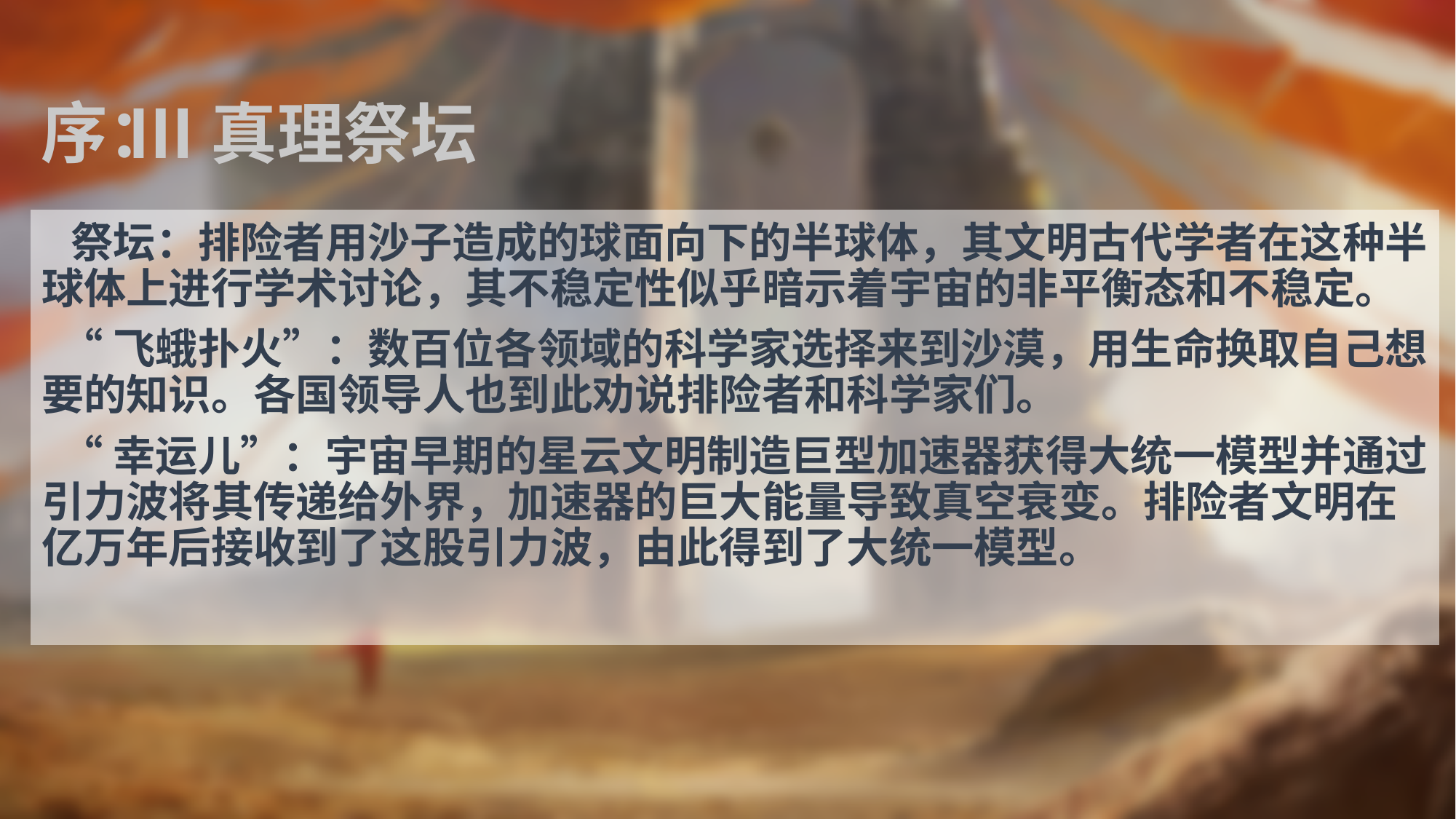

# Ⅲ真理祭坛
序：

  祭坛：排险者用沙子造成的球面向下的半球体，其文明古代学者在这种半球体上进行学术讨论，其不稳定性似乎暗示着宇宙的非平衡态和不稳定。
  “飞蛾扑火”：数百位各领域的科学家选择来到沙漠，用生命换取自己想要的知识。各国领导人也到此劝说排险者和科学家们。
  “幸运儿”：宇宙早期的星云文明制造巨型加速器获得大统一模型并通过引力波将其传递给外界，加速器的巨大能量导致真空衰变。排险者文明在亿万年后接收到了这股引力波，由此得到了大统一模型。